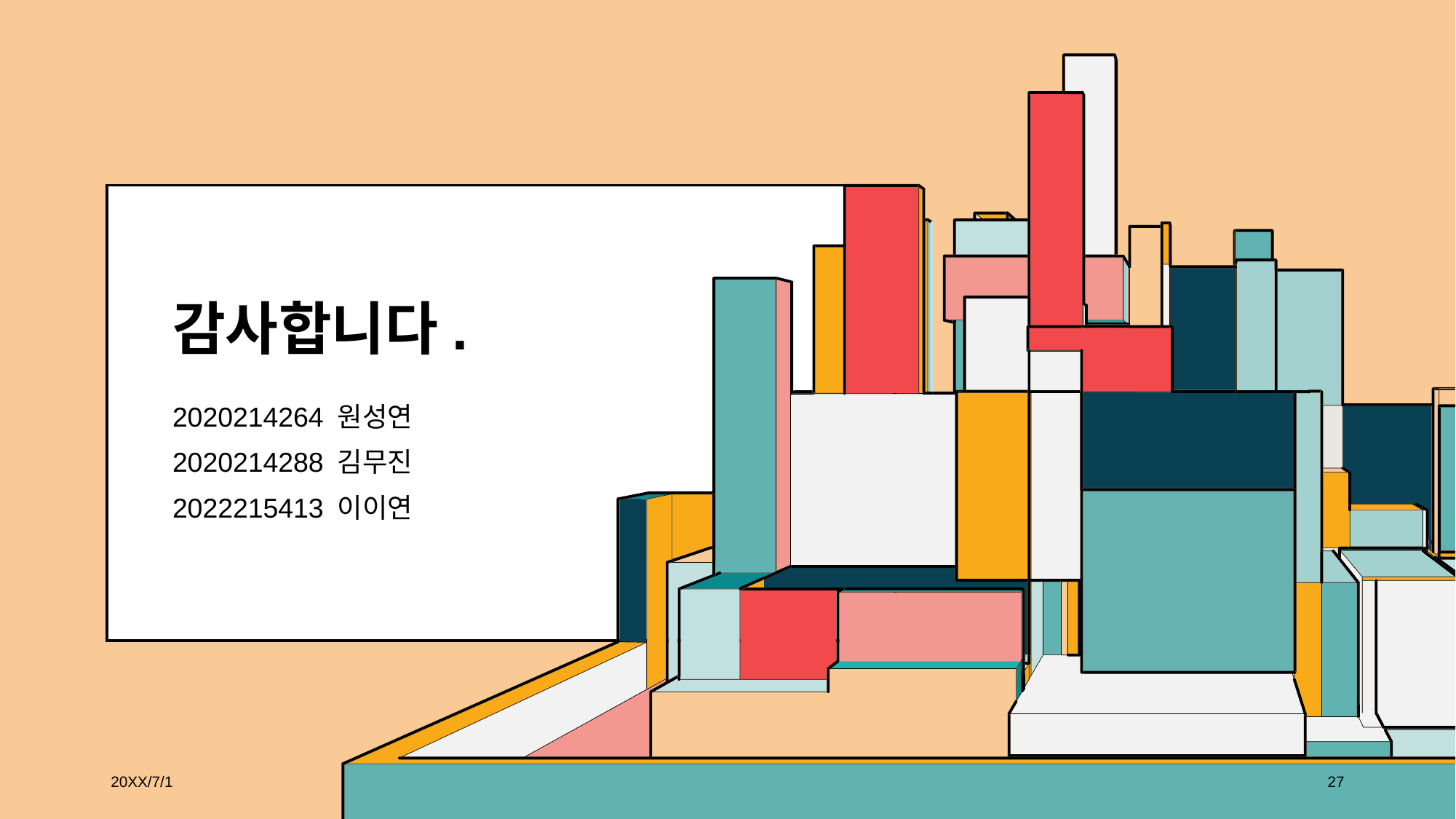

# 감사합니다.
2020214264 원성연
2020214288 김무진
2022215413 이이연
20XX/7/1
27